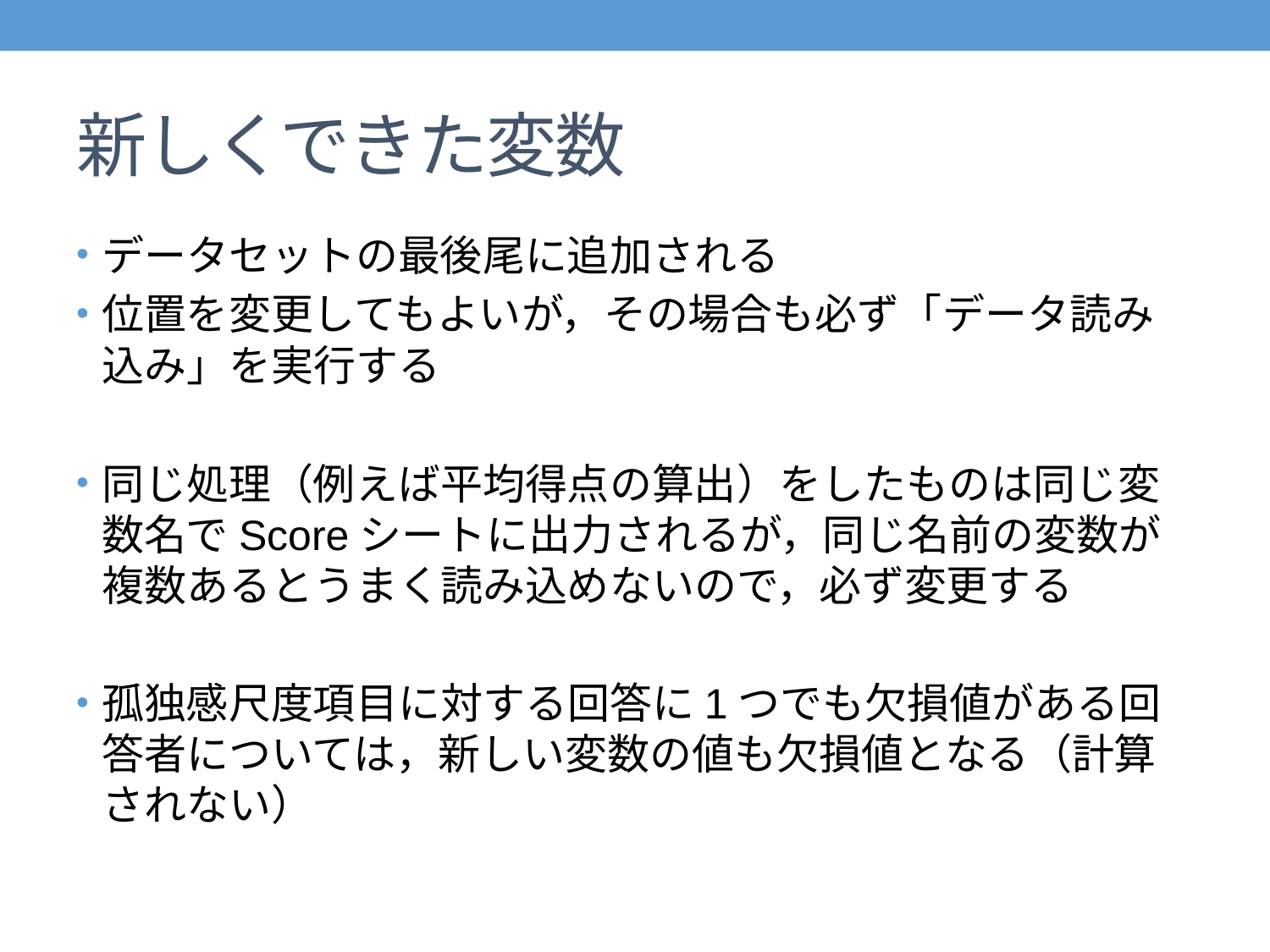

# 新しくできた変数
データセットの最後尾に追加される
位置を変更してもよいが，その場合も必ず「データ読み込み」を実行する

同じ処理（例えば平均得点の算出）をしたものは同じ変数名でScoreシートに出力されるが，同じ名前の変数が複数あるとうまく読み込めないので，必ず変更する

孤独感尺度項目に対する回答に1つでも欠損値がある回答者については，新しい変数の値も欠損値となる（計算されない）